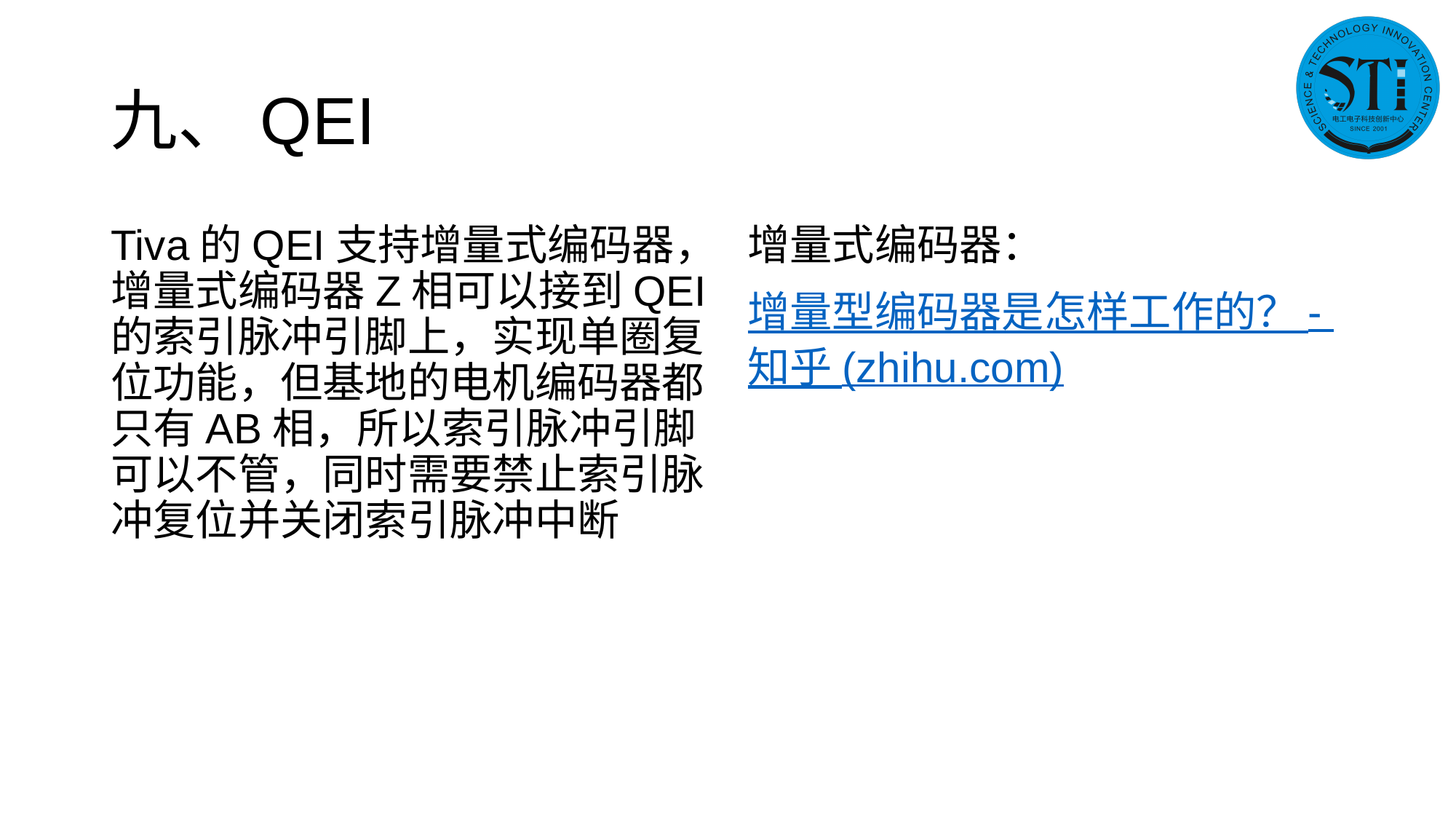

# 九、QEI
Tiva的QEI支持增量式编码器，增量式编码器Z相可以接到QEI的索引脉冲引脚上，实现单圈复位功能，但基地的电机编码器都只有AB相，所以索引脉冲引脚可以不管，同时需要禁止索引脉冲复位并关闭索引脉冲中断
增量式编码器：
增量型编码器是怎样工作的？ - 知乎 (zhihu.com)